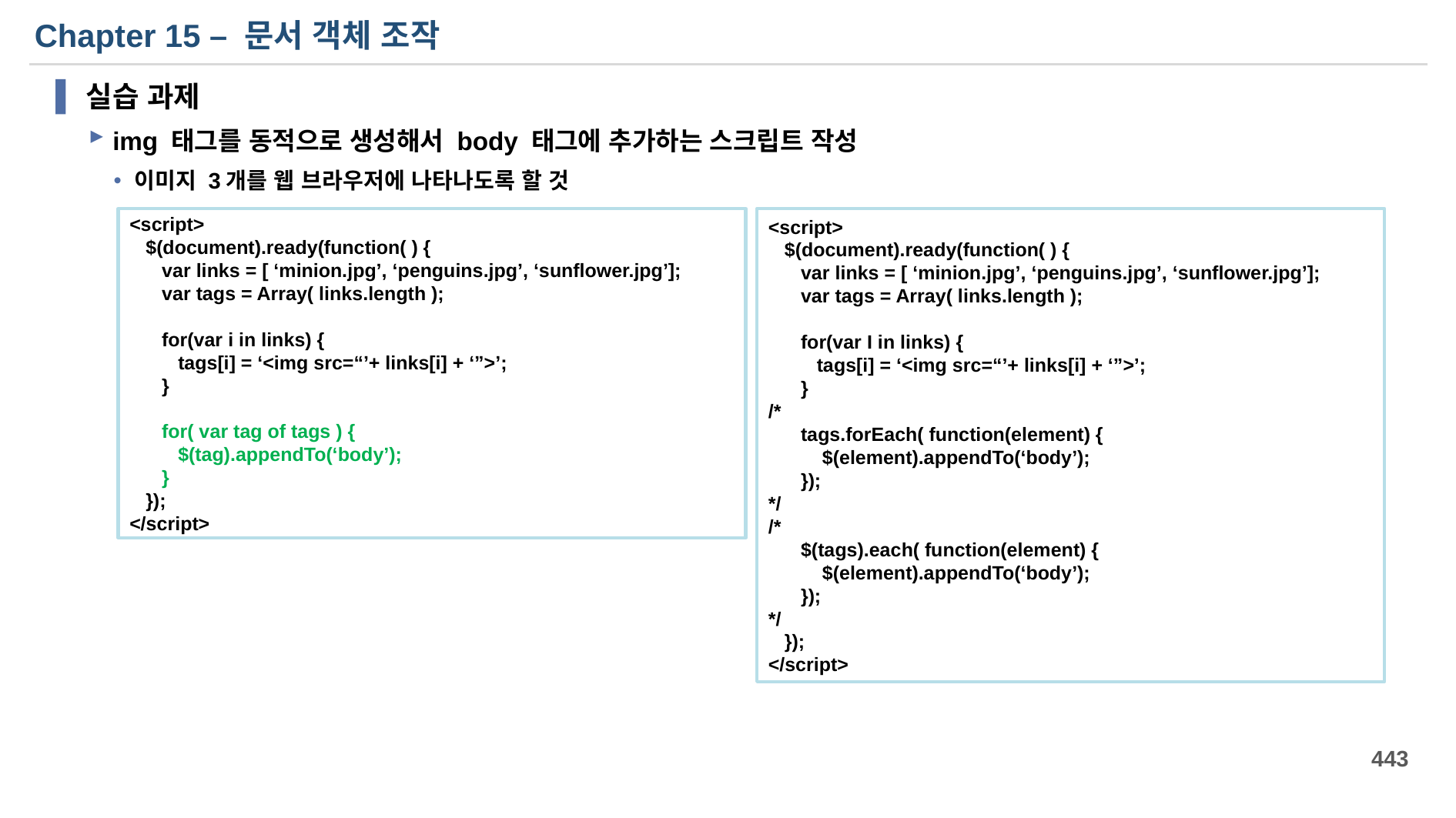

# Chapter 15 – 문서 객체 조작
실습 과제
img 태그를 동적으로 생성해서 body 태그에 추가하는 스크립트 작성
이미지 3개를 웹 브라우저에 나타나도록 할 것

<script>
   $(document).ready(function( ) {
      var links = [ ‘minion.jpg’, ‘penguins.jpg’, ‘sunflower.jpg’];
      var tags = Array( links.length );

      for(var i in links) {
         tags[i] = ‘<img src=“’+ links[i] + ‘”>’;
      }

      for( var tag of tags ) {
         $(tag).appendTo(‘body’);
      }
   });
</script>
<script>
   $(document).ready(function( ) {
      var links = [ ‘minion.jpg’, ‘penguins.jpg’, ‘sunflower.jpg’];
      var tags = Array( links.length );

      for(var I in links) {
         tags[i] = ‘<img src=“’+ links[i] + ‘”>’;
      }
/*
      tags.forEach( function(element) {
          $(element).appendTo(‘body’);
      });
*/
/*
      $(tags).each( function(element) {
          $(element).appendTo(‘body’);
      });
*/
   });
</script>
443